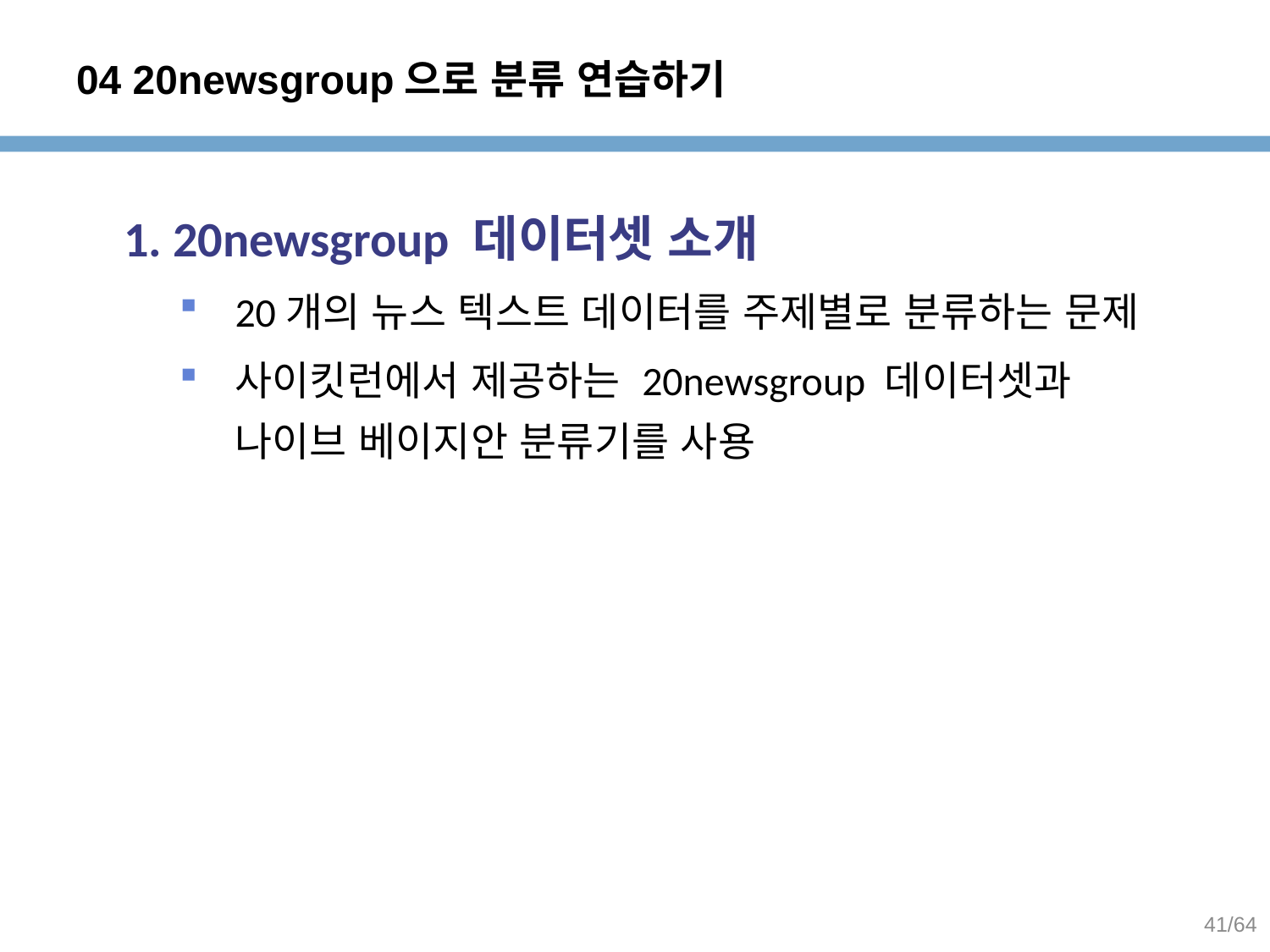

# 04 20newsgroup으로 분류 연습하기
1. 20newsgroup 데이터셋 소개
20개의 뉴스 텍스트 데이터를 주제별로 분류하는 문제
사이킷런에서 제공하는 20newsgroup 데이터셋과 나이브 베이지안 분류기를 사용
41/64